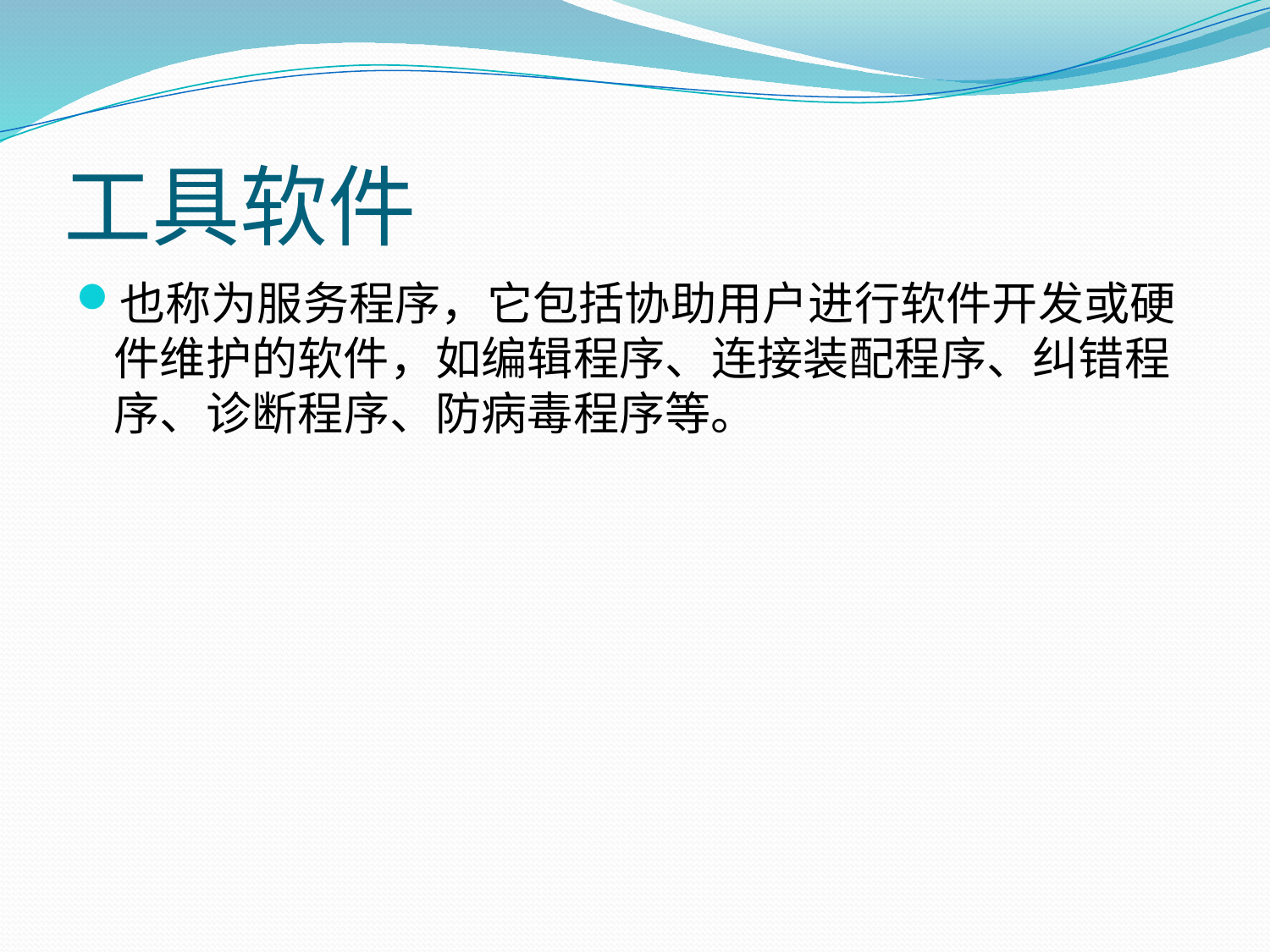

# 工具软件
也称为服务程序，它包括协助用户进行软件开发或硬件维护的软件，如编辑程序、连接装配程序、纠错程序、诊断程序、防病毒程序等。